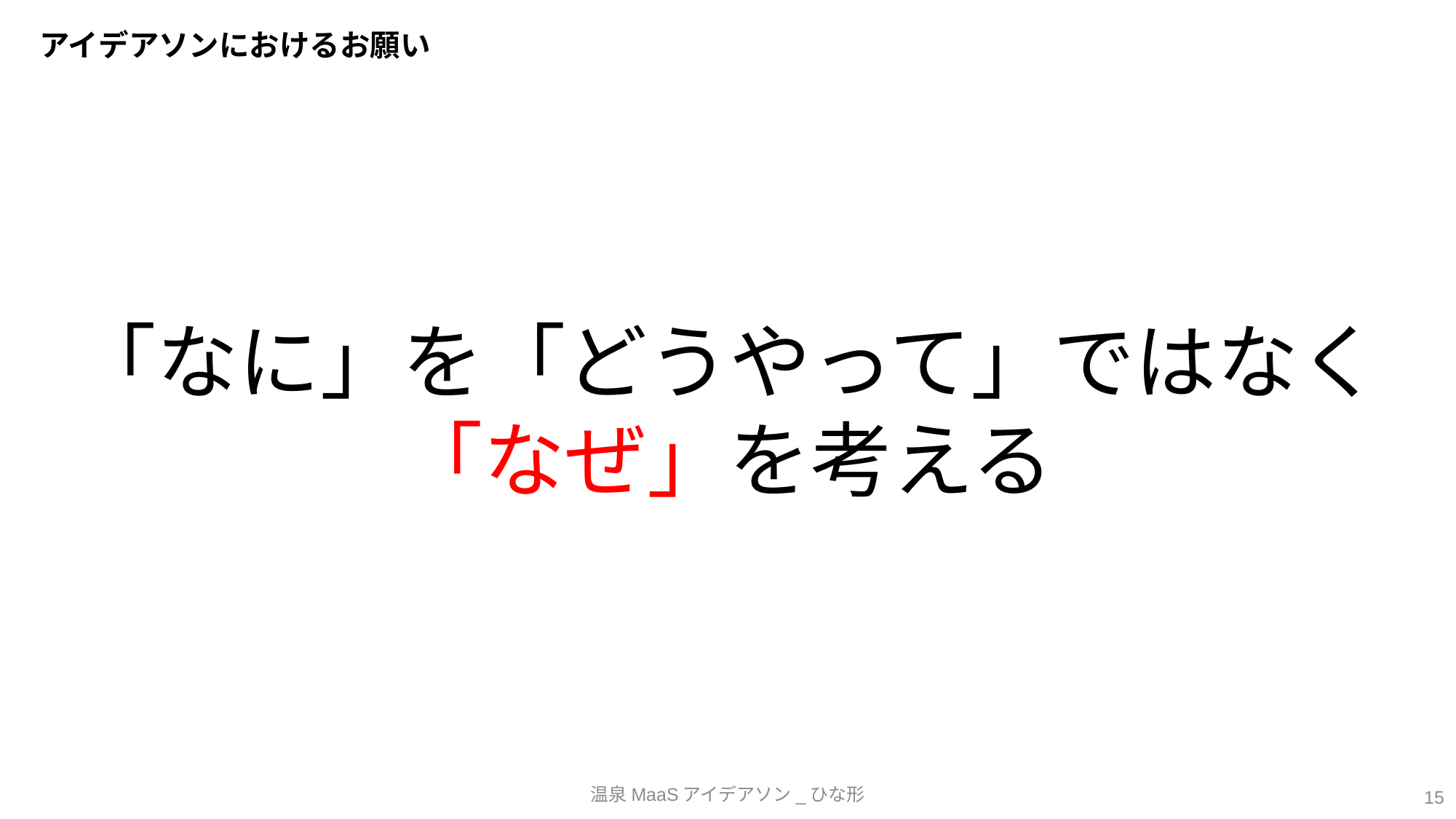

# アイデアソンにおけるお願い
「なに」を「どうやって」ではなく
「なぜ」を考える
温泉MaaSアイデアソン_ひな形
15